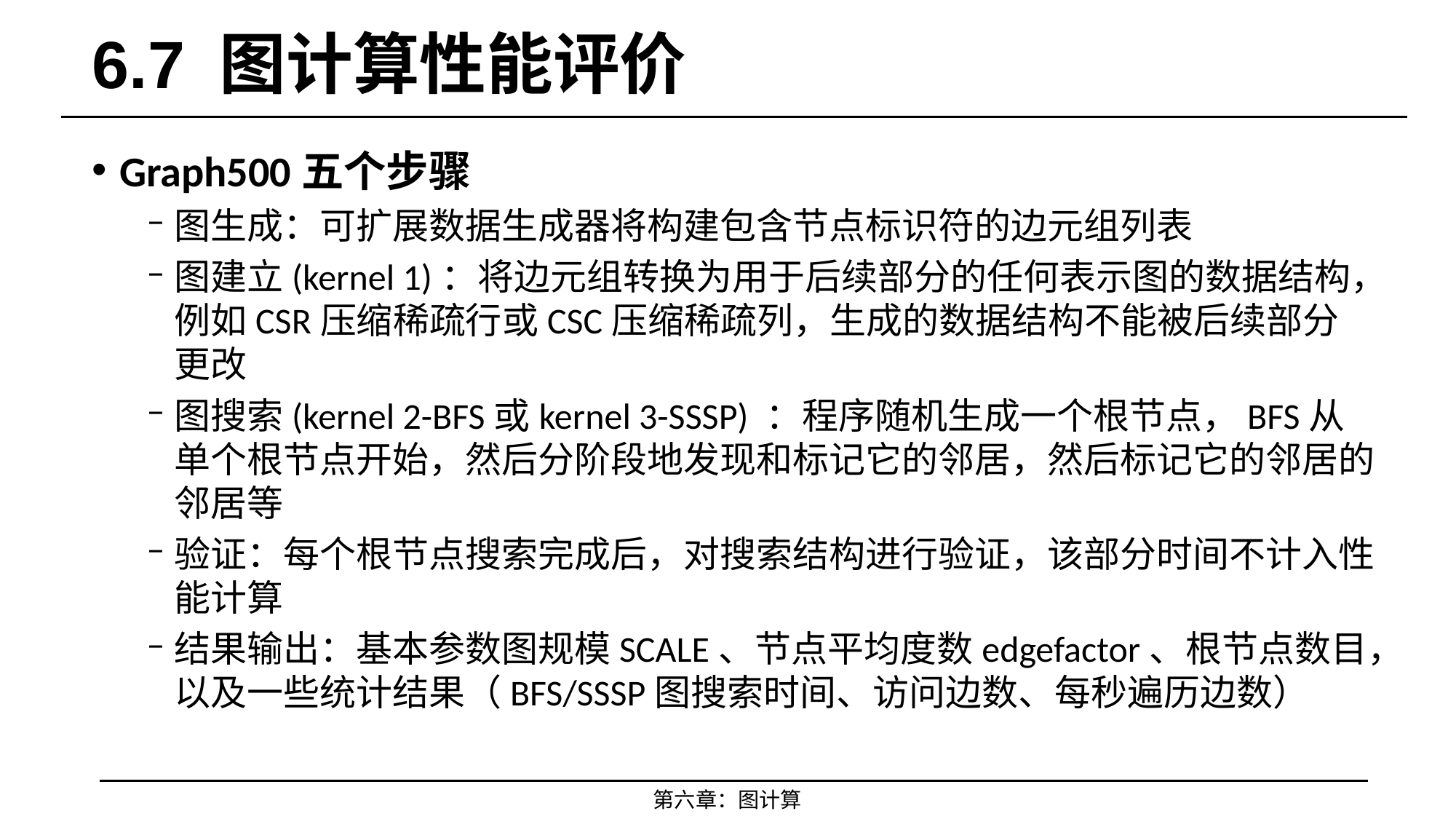

# 6.7 图计算性能评价
Graph500五个步骤
图生成：可扩展数据生成器将构建包含节点标识符的边元组列表
图建立(kernel 1)：将边元组转换为用于后续部分的任何表示图的数据结构，例如CSR压缩稀疏行或CSC压缩稀疏列，生成的数据结构不能被后续部分更改
图搜索(kernel 2-BFS或kernel 3-SSSP) ：程序随机生成一个根节点，BFS从单个根节点开始，然后分阶段地发现和标记它的邻居，然后标记它的邻居的邻居等
验证：每个根节点搜索完成后，对搜索结构进行验证，该部分时间不计入性能计算
结果输出：基本参数图规模SCALE、节点平均度数edgefactor、根节点数目，以及一些统计结果（BFS/SSSP图搜索时间、访问边数、每秒遍历边数）